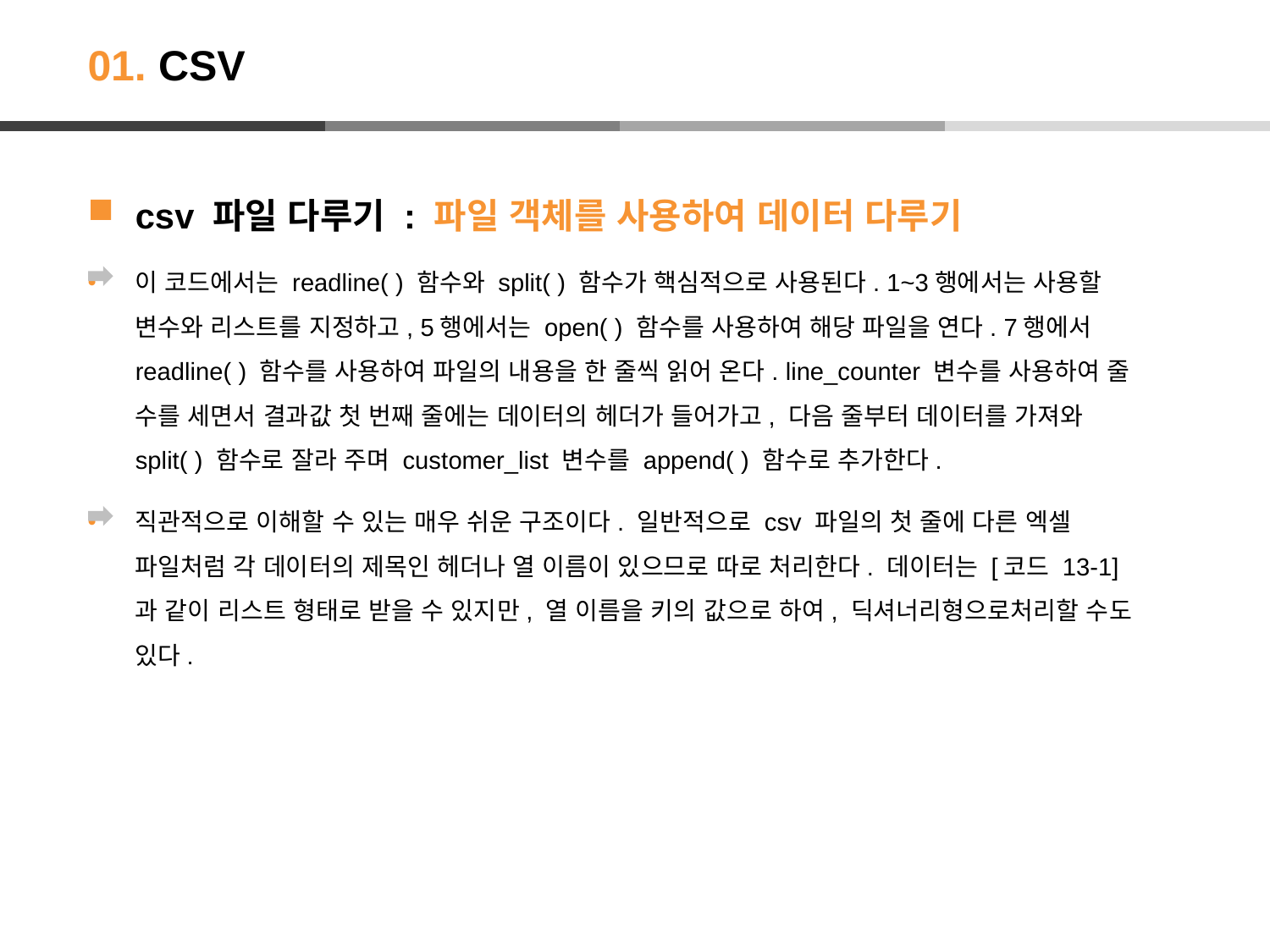

# 01. CSV
csv 파일 다루기 : 파일 객체를 사용하여 데이터 다루기

이 코드에서는 readline( ) 함수와 split( ) 함수가 핵심적으로 사용된다. 1~3행에서는 사용할 변수와 리스트를 지정하고, 5행에서는 open( ) 함수를 사용하여 해당 파일을 연다. 7행에서 readline( ) 함수를 사용하여 파일의 내용을 한 줄씩 읽어 온다. line_counter 변수를 사용하여 줄 수를 세면서 결과값 첫 번째 줄에는 데이터의 헤더가 들어가고, 다음 줄부터 데이터를 가져와 split( ) 함수로 잘라 주며 customer_list 변수를 append( ) 함수로 추가한다.
직관적으로 이해할 수 있는 매우 쉬운 구조이다. 일반적으로 csv 파일의 첫 줄에 다른 엑셀 파일처럼 각 데이터의 제목인 헤더나 열 이름이 있으므로 따로 처리한다. 데이터는 [코드 13-1]과 같이 리스트 형태로 받을 수 있지만, 열 이름을 키의 값으로 하여, 딕셔너리형으로처리할 수도 있다.